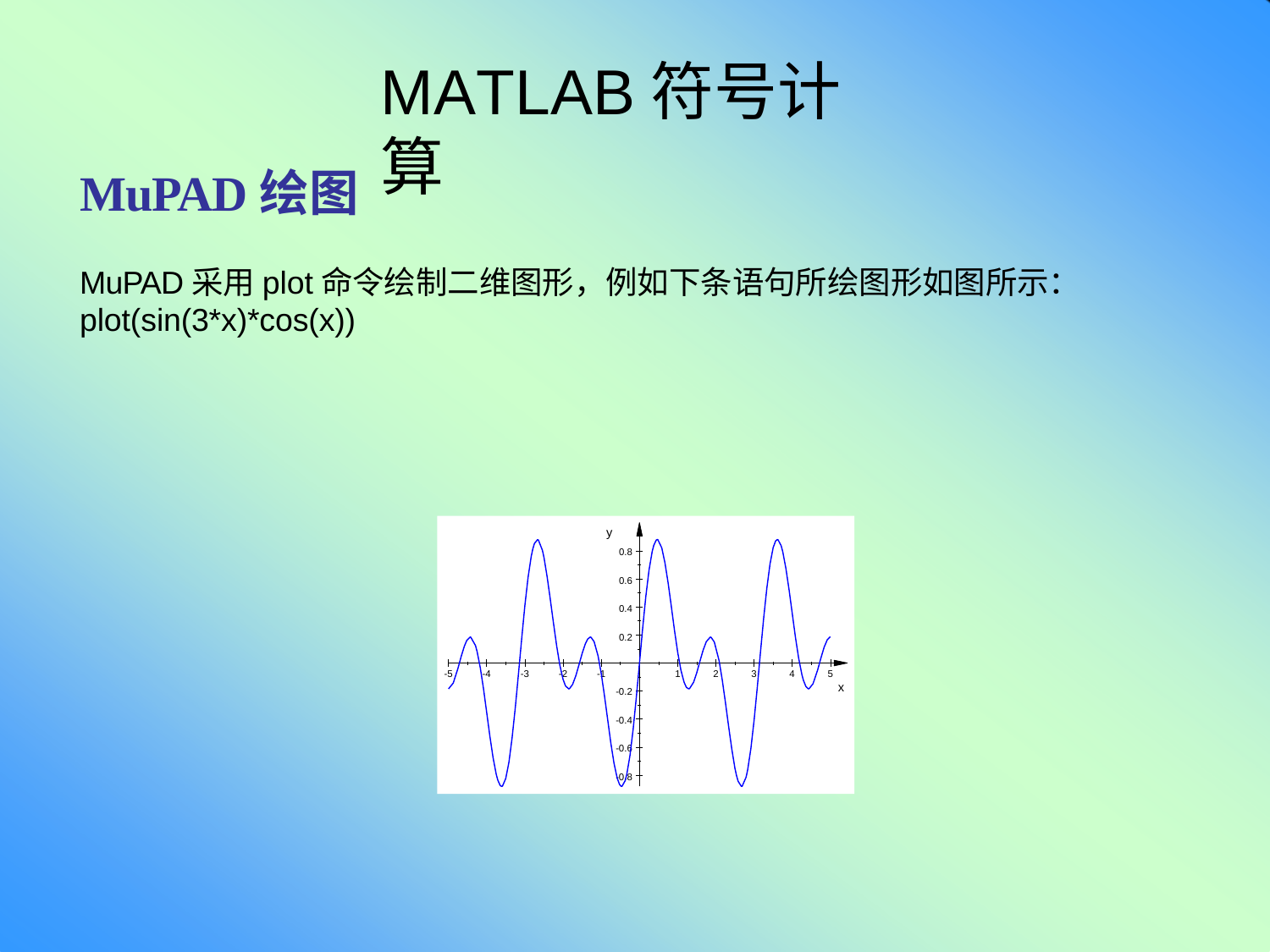

# MATLAB符号计算
MuPAD绘图
MuPAD采用plot命令绘制二维图形，例如下条语句所绘图形如图所示：
plot(sin(3*x)*cos(x))
y
0.8

0.6

0.4

0.2

-5	-4	-3	-2	-1
1	2	3	4	5

x
-0.2

-0.4

-0.6

-0.8